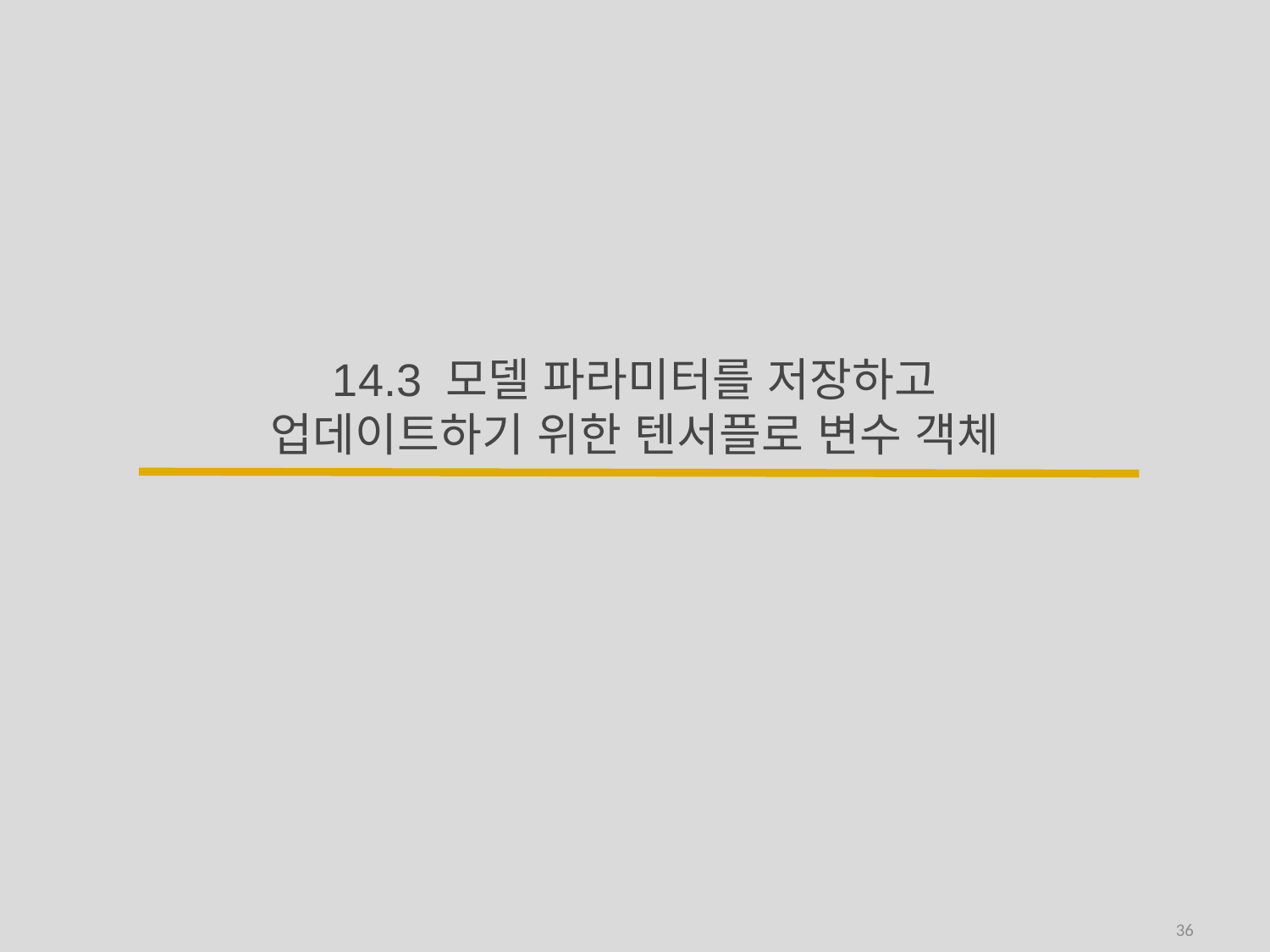

# 14.3 모델 파라미터를 저장하고 업데이트하기 위한 텐서플로 변수 객체
36